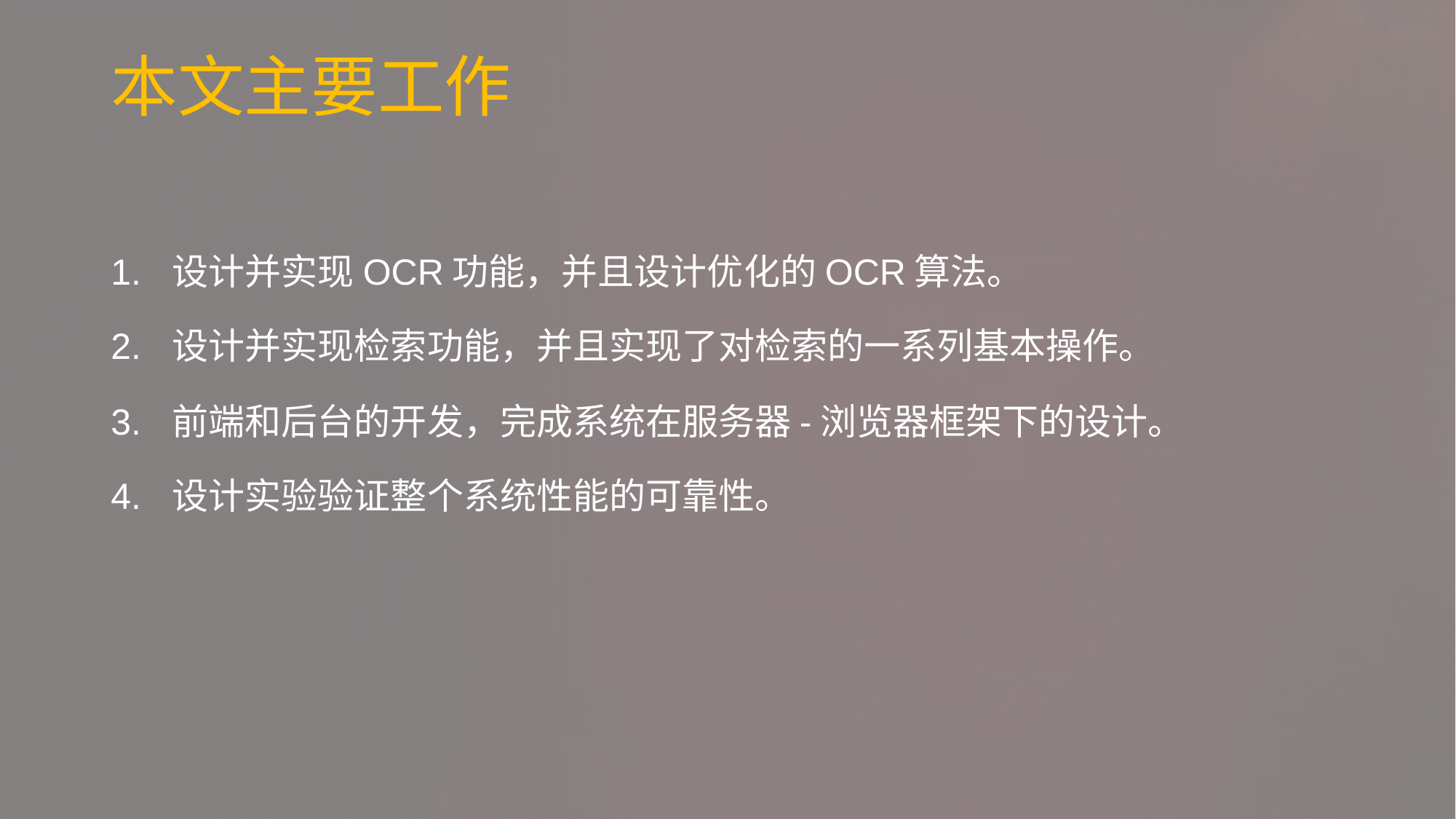

# 本文主要工作

设计并实现OCR功能，并且设计优化的OCR算法。
设计并实现检索功能，并且实现了对检索的一系列基本操作。
前端和后台的开发，完成系统在服务器-浏览器框架下的设计。
设计实验验证整个系统性能的可靠性。